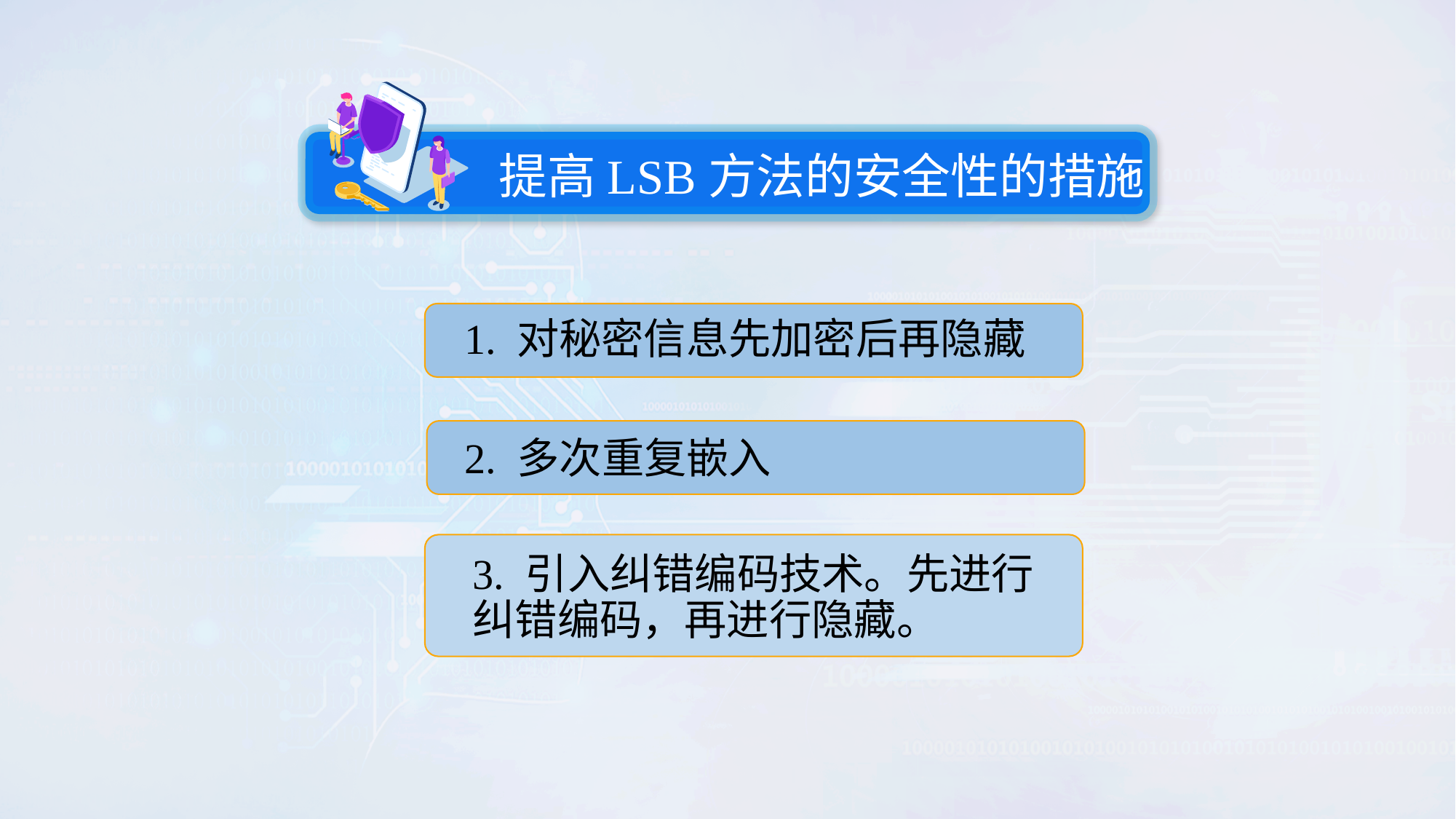

提高LSB方法的安全性的措施

1. 对秘密信息先加密后再隐藏

2. 多次重复嵌入

3. 引入纠错编码技术。先进行纠错编码，再进行隐藏。